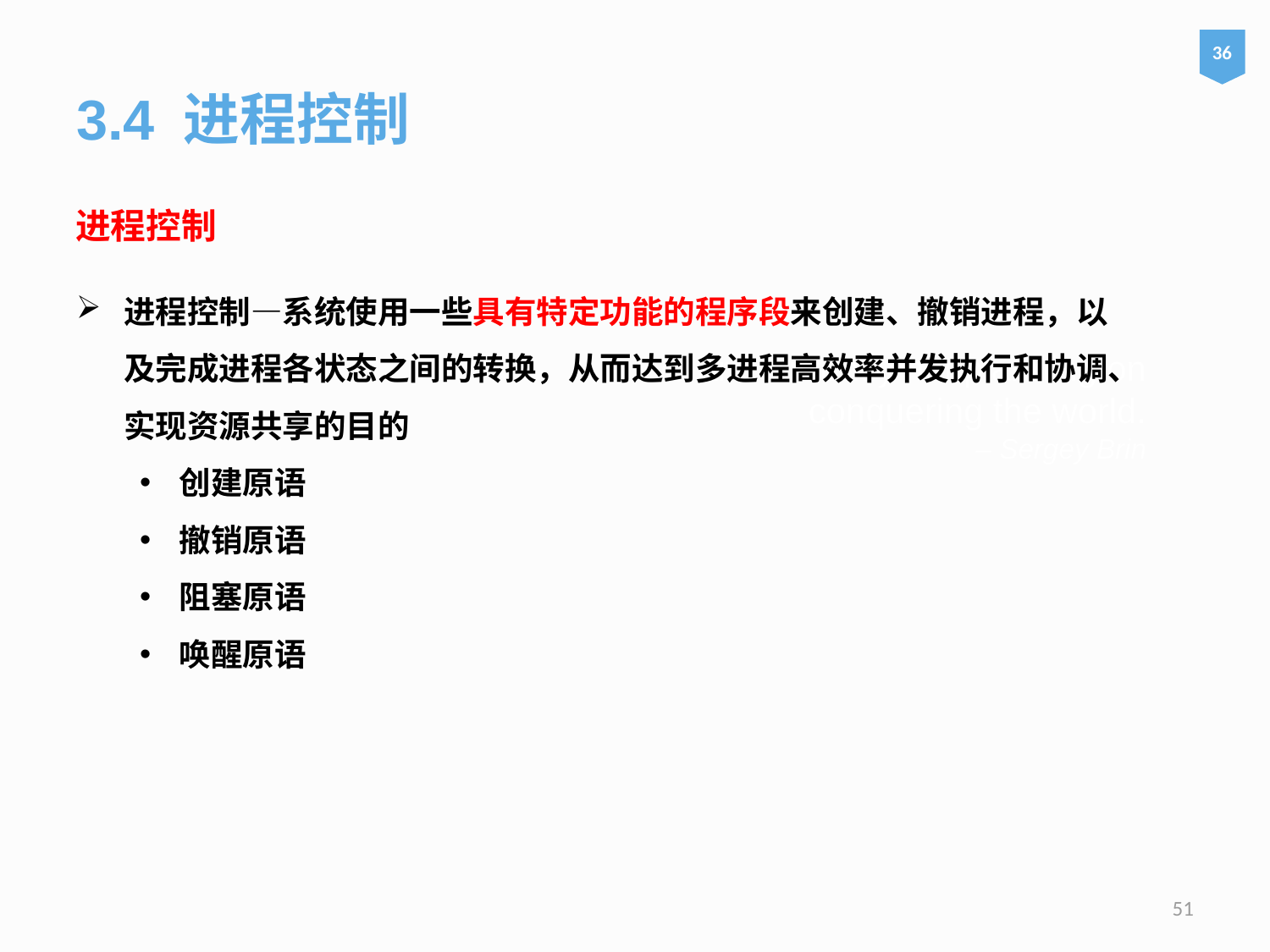

36
3.4 进程控制
进程控制
进程控制—系统使用一些具有特定功能的程序段来创建、撤销进程，以及完成进程各状态之间的转换，从而达到多进程高效率并发执行和协调、实现资源共享的目的
创建原语
撤销原语
阻塞原语
唤醒原语
# We are currently not planning on conquering the world. – Sergey Brin
51